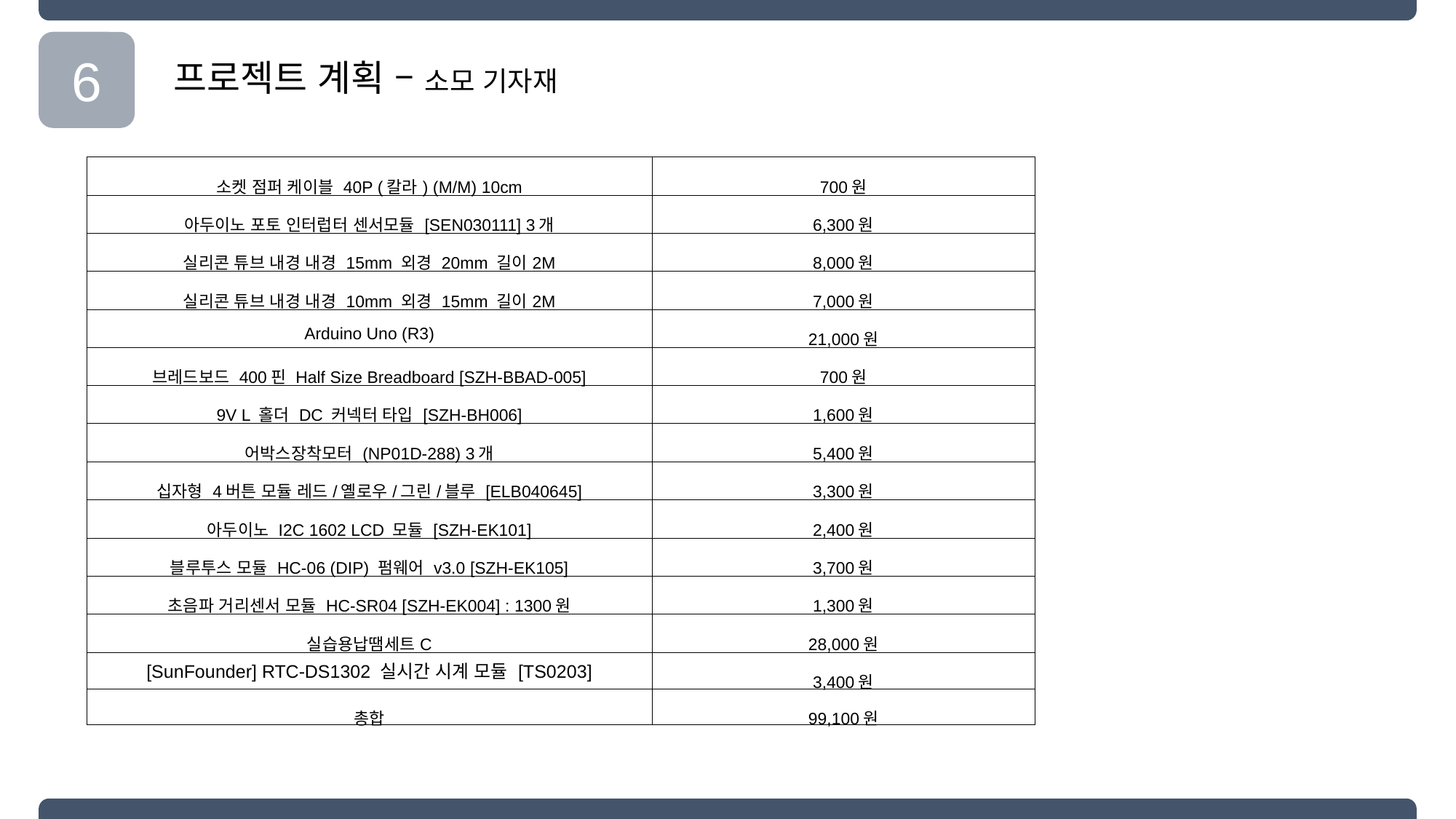

6
프로젝트 계획 – 소모 기자재
| 소켓 점퍼 케이블 40P (칼라) (M/M) 10cm | 700원 |
| --- | --- |
| 아두이노 포토 인터럽터 센서모듈 [SEN030111] 3개 | 6,300원 |
| 실리콘 튜브 내경 내경 15mm 외경 20mm 길이2M | 8,000원 |
| 실리콘 튜브 내경 내경 10mm 외경 15mm 길이2M | 7,000원 |
| Arduino Uno (R3) | 21,000원 |
| 브레드보드 400핀 Half Size Breadboard [SZH-BBAD-005] | 700원 |
| 9V L 홀더 DC 커넥터 타입 [SZH-BH006] | 1,600원 |
| 어박스장착모터 (NP01D-288) 3개 | 5,400원 |
| 십자형 4버튼 모듈 레드/옐로우/그린/블루 [ELB040645] | 3,300원 |
| 아두이노 I2C 1602 LCD 모듈 [SZH-EK101] | 2,400원 |
| 블루투스 모듈 HC-06 (DIP) 펌웨어 v3.0 [SZH-EK105] | 3,700원 |
| 초음파 거리센서 모듈 HC-SR04 [SZH-EK004] : 1300원 | 1,300원 |
| 실습용납땜세트C | 28,000원 |
| [SunFounder] RTC-DS1302 실시간 시계 모듈 [TS0203] | 3,400원 |
| 총합 | 99,100원 |